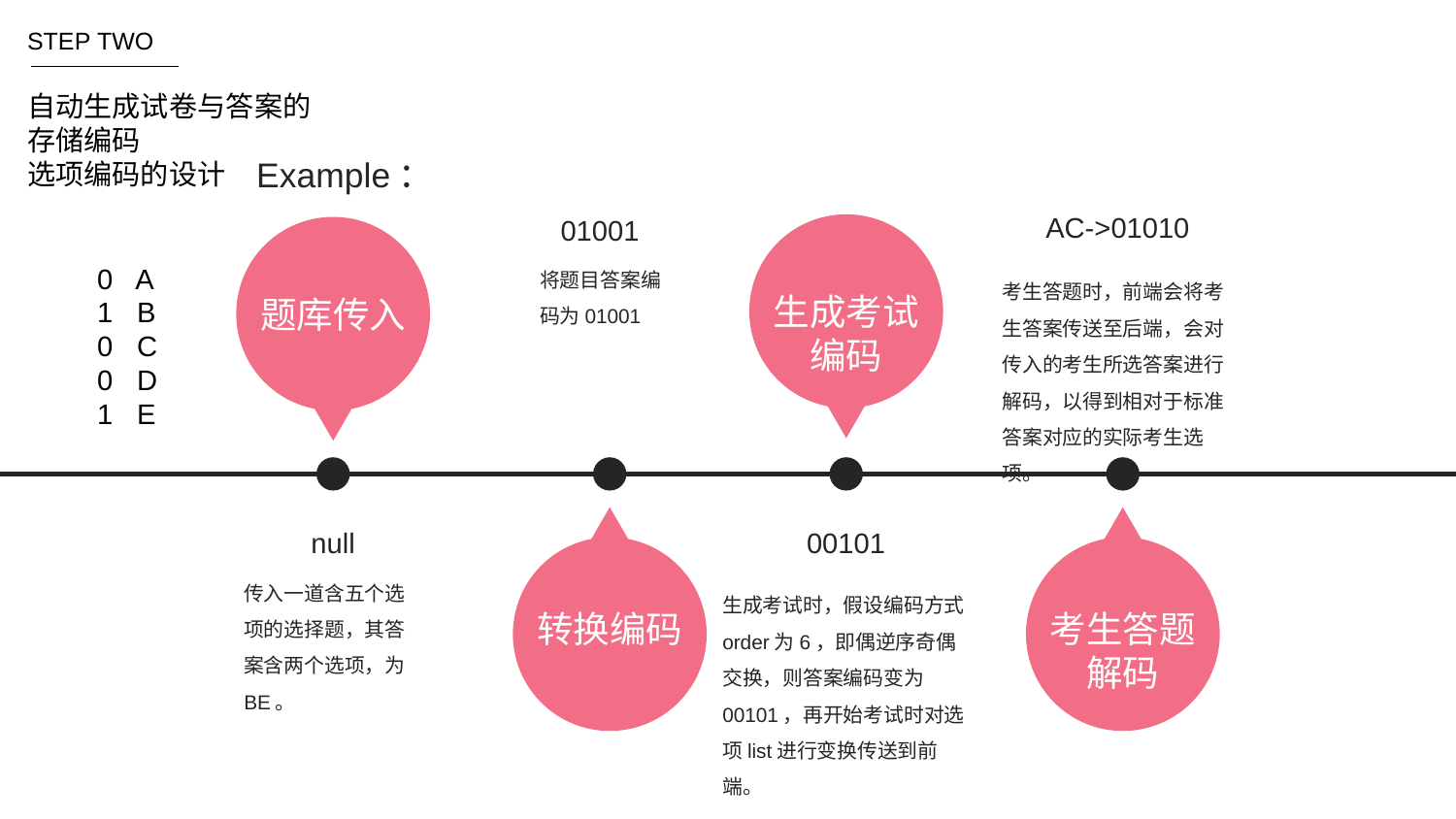

STEP TWO

自动生成试卷与答案的
存储编码
选项编码的设计
Example：
AC->01010
01001

将题目答案编码为01001
考生答题时，前端会将考生答案传送至后端，会对传入的考生所选答案进行解码，以得到相对于标准答案对应的实际考生选项。
  0   A
  1   B
  0   C
  0   D
  1   E
生成考试
编码
题库传入

00101
null
传入一道含五个选项的选择题，其答案含两个选项，为BE。
生成考试时，假设编码方式order为6，即偶逆序奇偶交换，则答案编码变为00101，再开始考试时对选项list进行变换传送到前端。
转换编码
考生答题解码